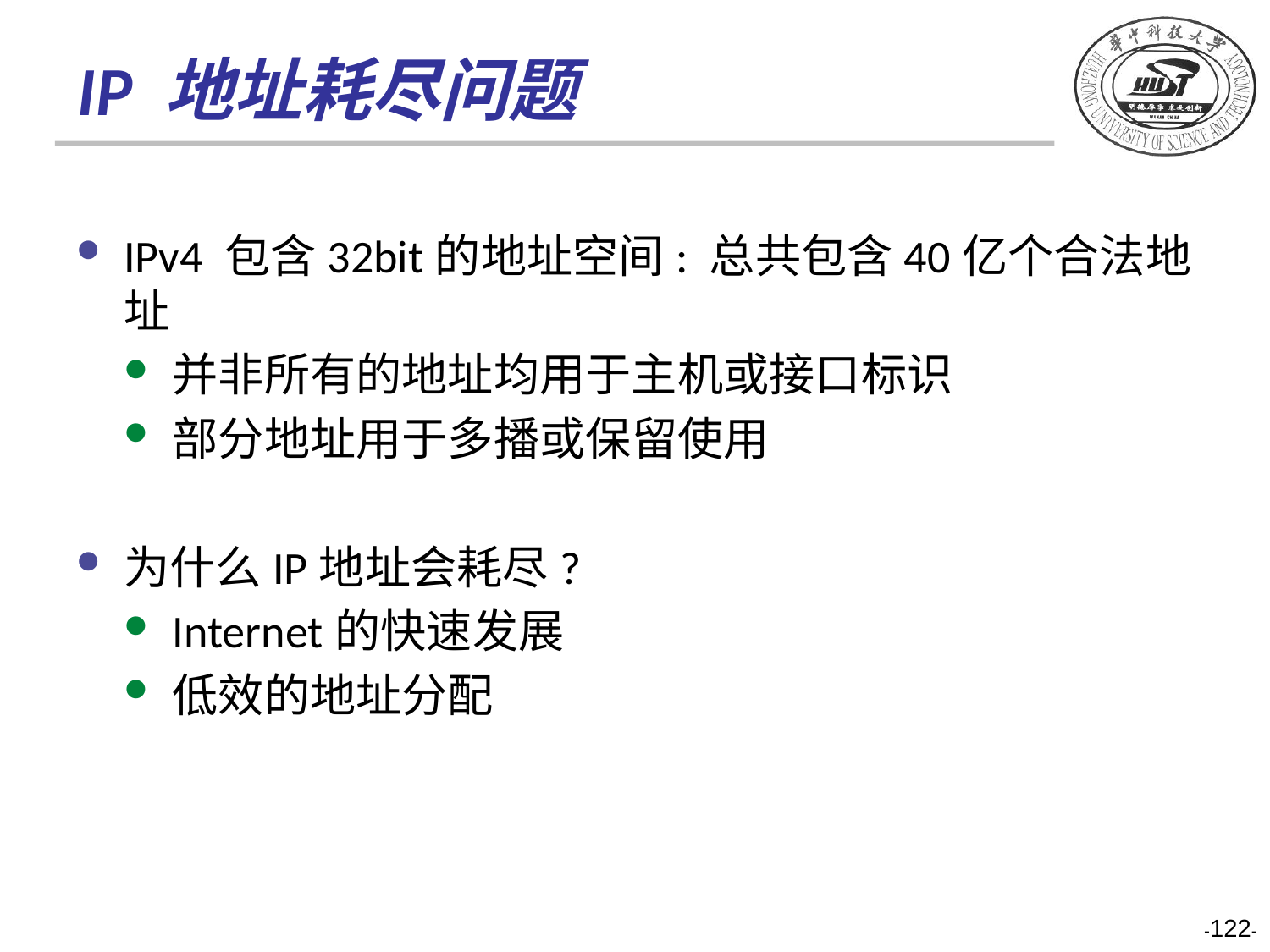

# IP 地址耗尽问题

IPv4 包含32bit的地址空间: 总共包含40亿个合法地址
并非所有的地址均用于主机或接口标识
部分地址用于多播或保留使用

为什么IP地址会耗尽?
Internet的快速发展
低效的地址分配
-122-